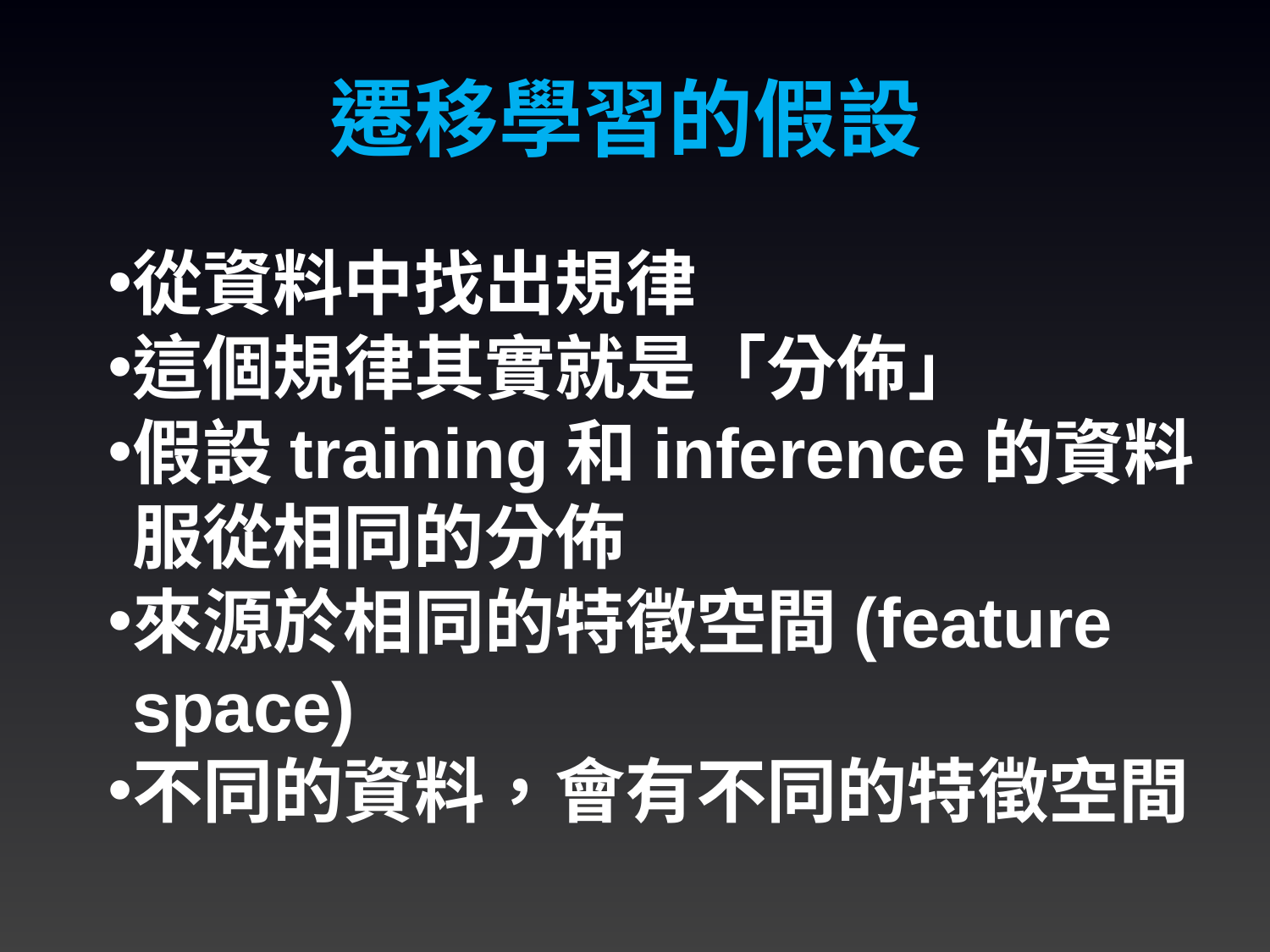

遷移學習的假設
從資料中找出規律
這個規律其實就是「分佈」
假設training和inference的資料服從相同的分佈
來源於相同的特徵空間(feature space)
不同的資料，會有不同的特徵空間